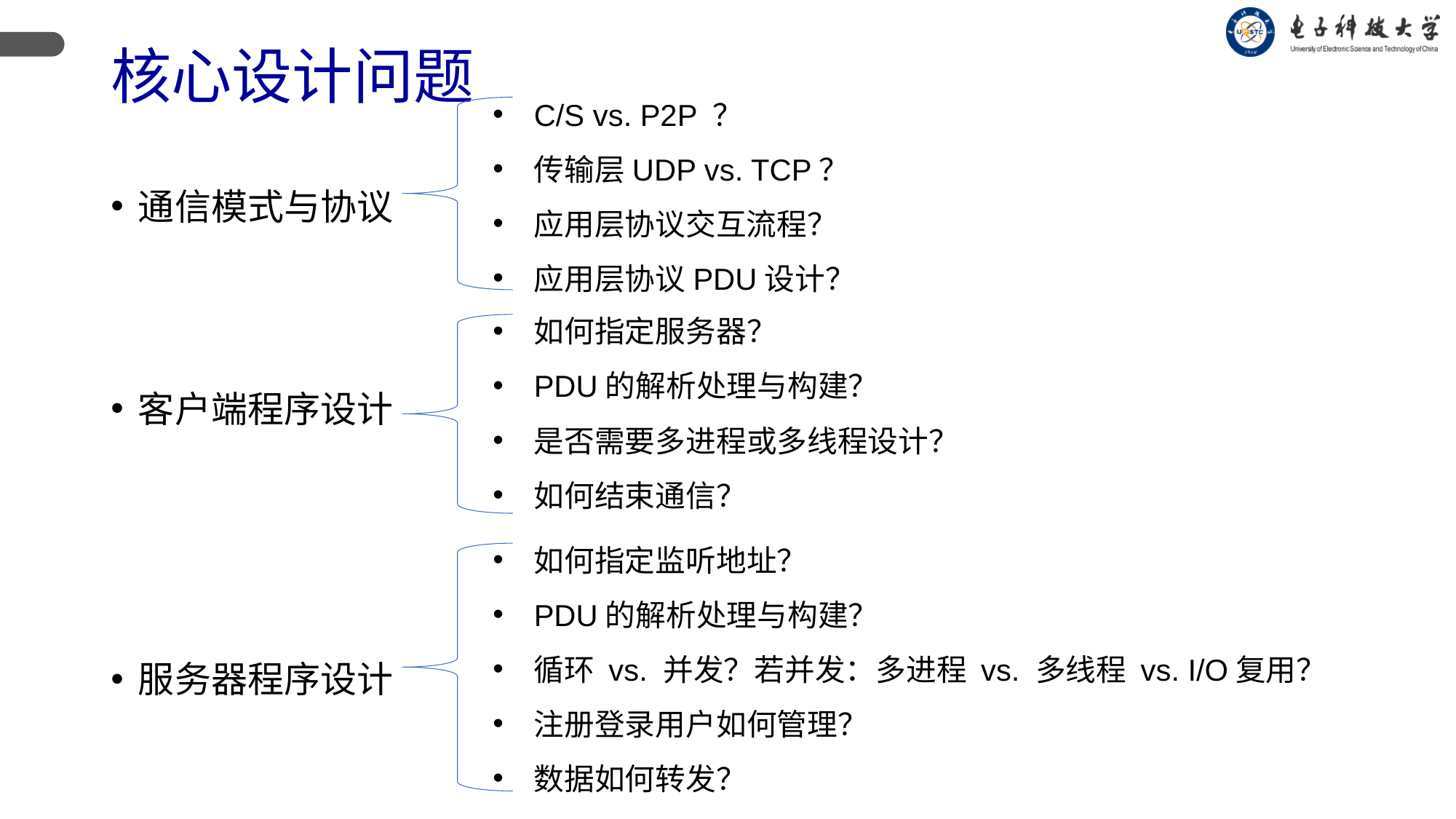

# 核心设计问题
C/S vs. P2P ？
传输层UDP vs. TCP？
应用层协议交互流程？
应用层协议PDU设计？

通信模式与协议

客户端程序设计

服务器程序设计
如何指定服务器？
PDU的解析处理与构建？
是否需要多进程或多线程设计？
如何结束通信？

如何指定监听地址？
PDU的解析处理与构建？
循环 vs. 并发？若并发：多进程 vs. 多线程 vs. I/O复用？
注册登录用户如何管理？
数据如何转发？